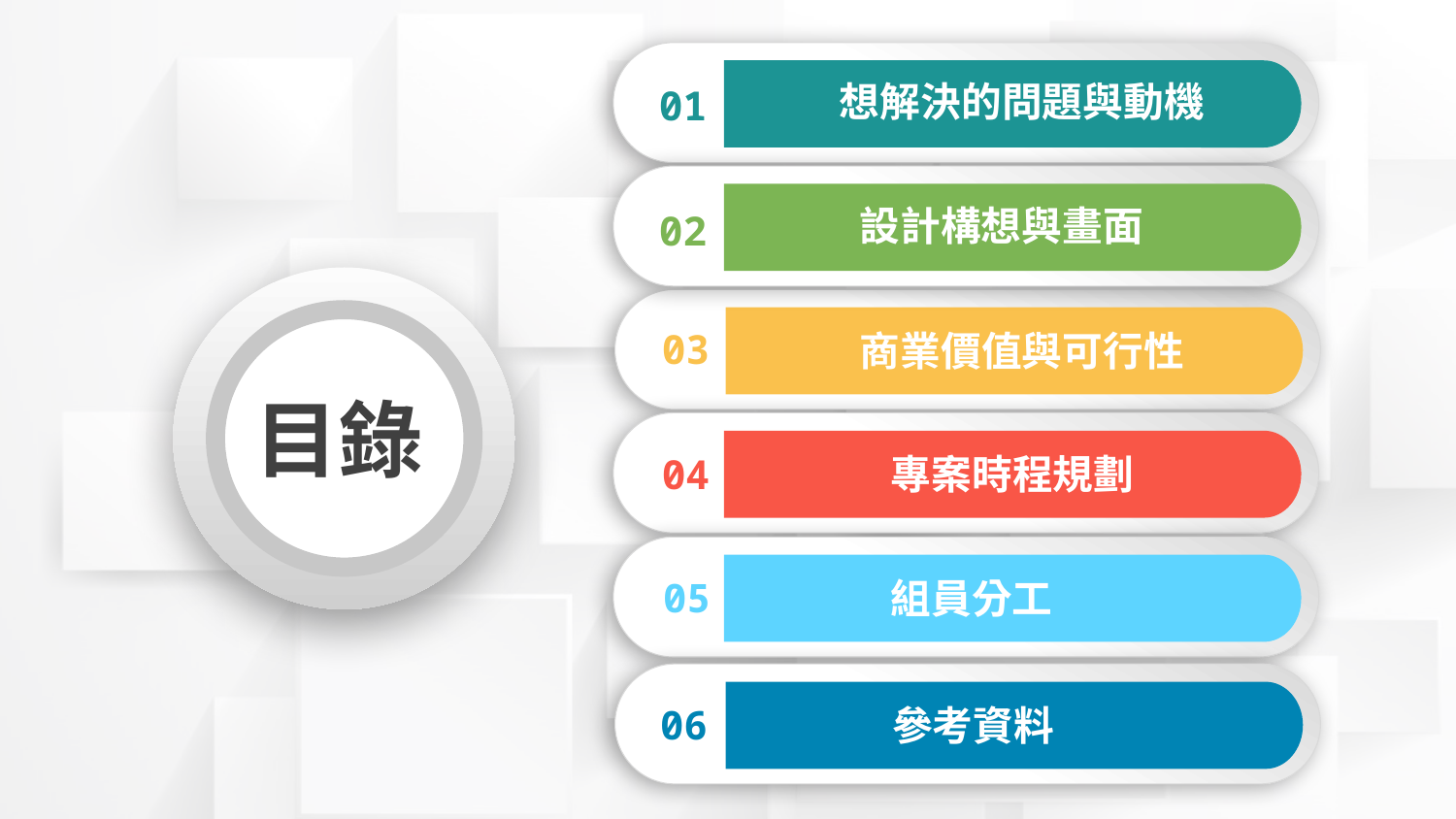

01
想解決的問題與動機

02
設計構想與畫面

03
商業價值與可行性
目錄

04
專案時程規劃

05
組員分工

06
參考資料